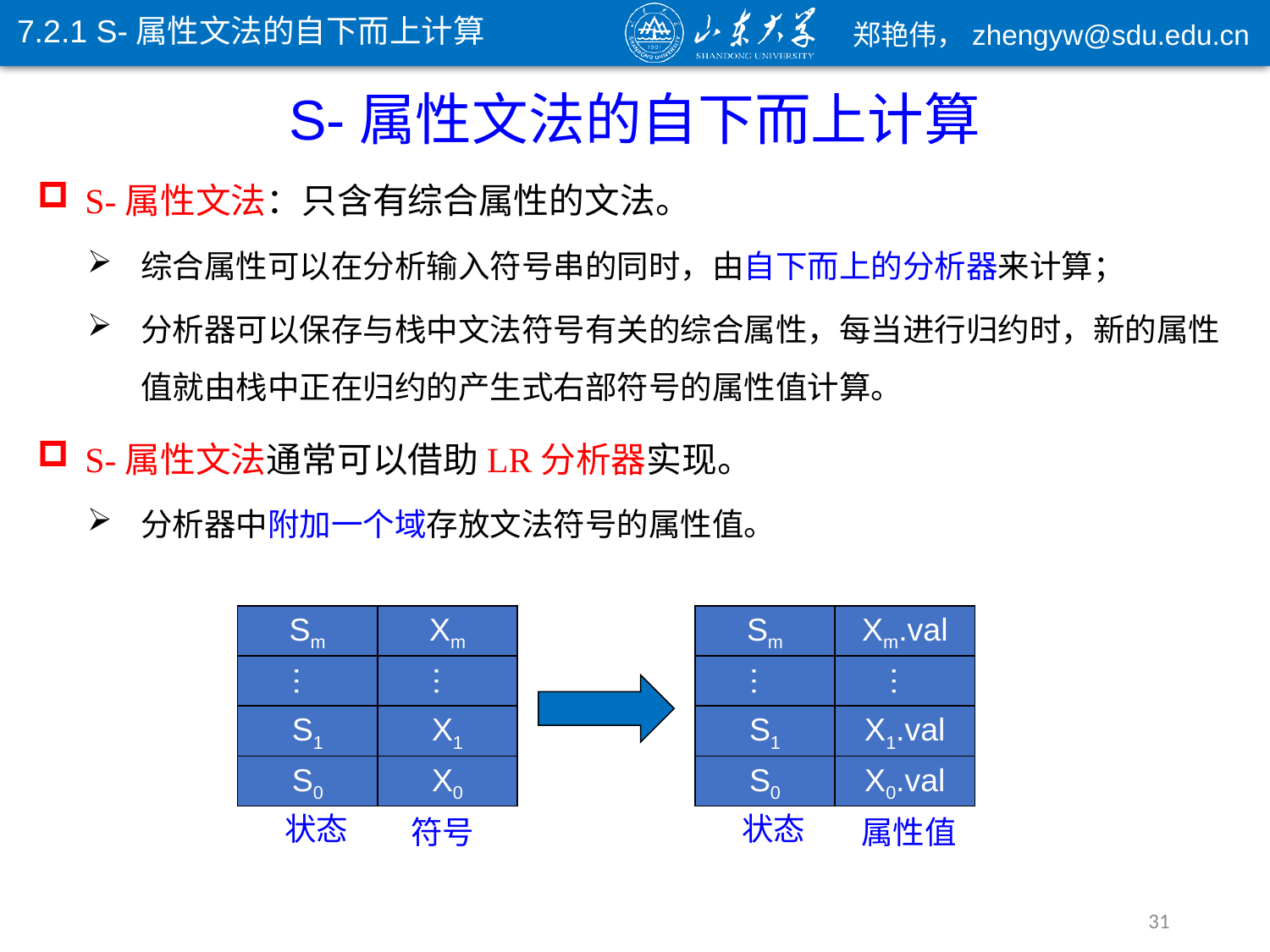

7.2.1 S-属性文法的自下而上计算
S-属性文法的自下而上计算
S-属性文法：只含有综合属性的文法。
综合属性可以在分析输入符号串的同时，由自下而上的分析器来计算；
分析器可以保存与栈中文法符号有关的综合属性，每当进行归约时，新的属性值就由栈中正在归约的产生式右部符号的属性值计算。
S-属性文法通常可以借助LR分析器实现。
分析器中附加一个域存放文法符号的属性值。
Sm
Xm
…
…
S1
X1
S0
X0
状态
符号
Sm
Xm.val
…
…
S1
X1.val
S0
X0.val
状态
属性值

31